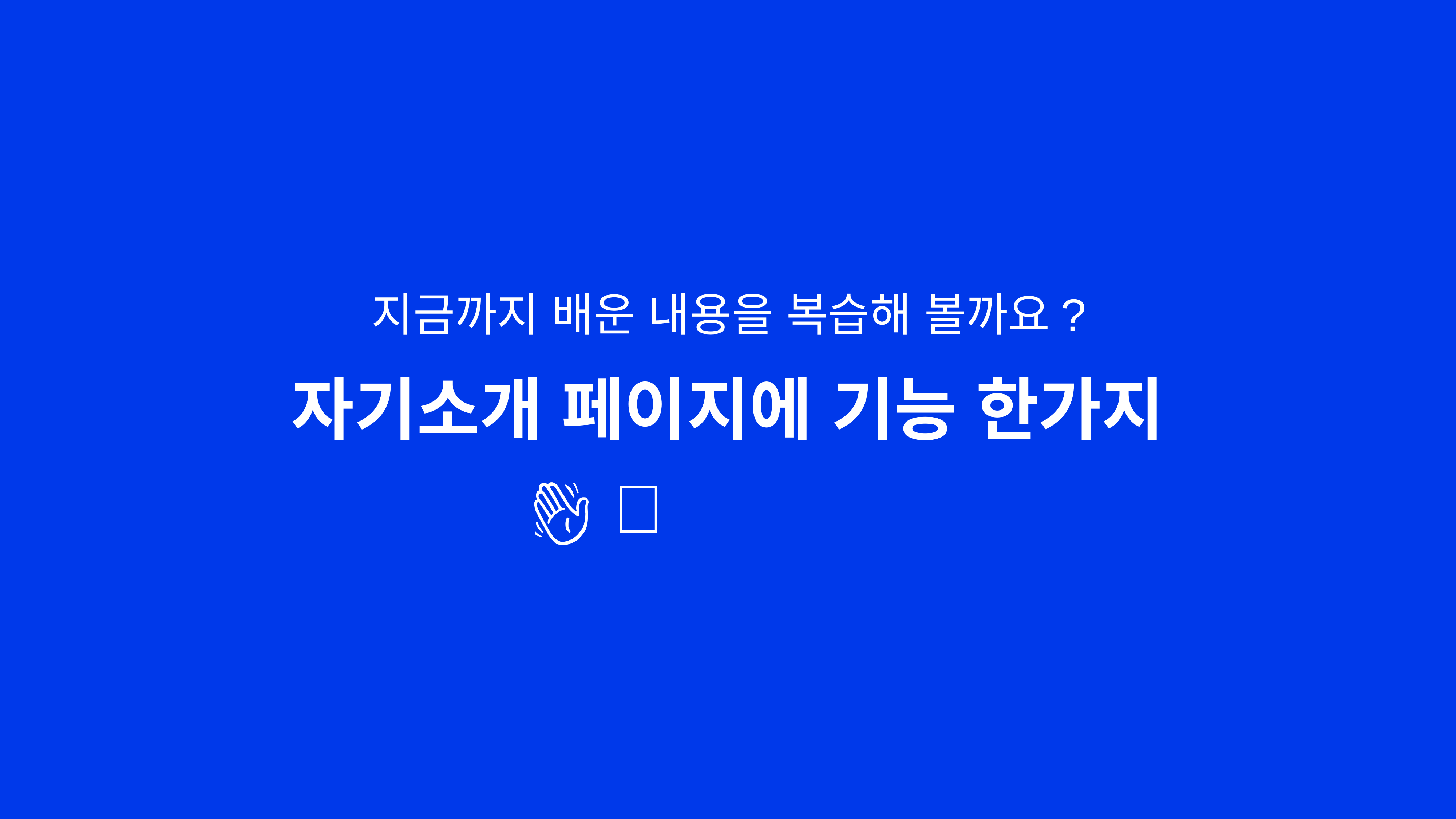

지금까지 배운 내용을 복습해 볼까요?
자기소개 페이지에 기능 한가지 추가해보기 👋